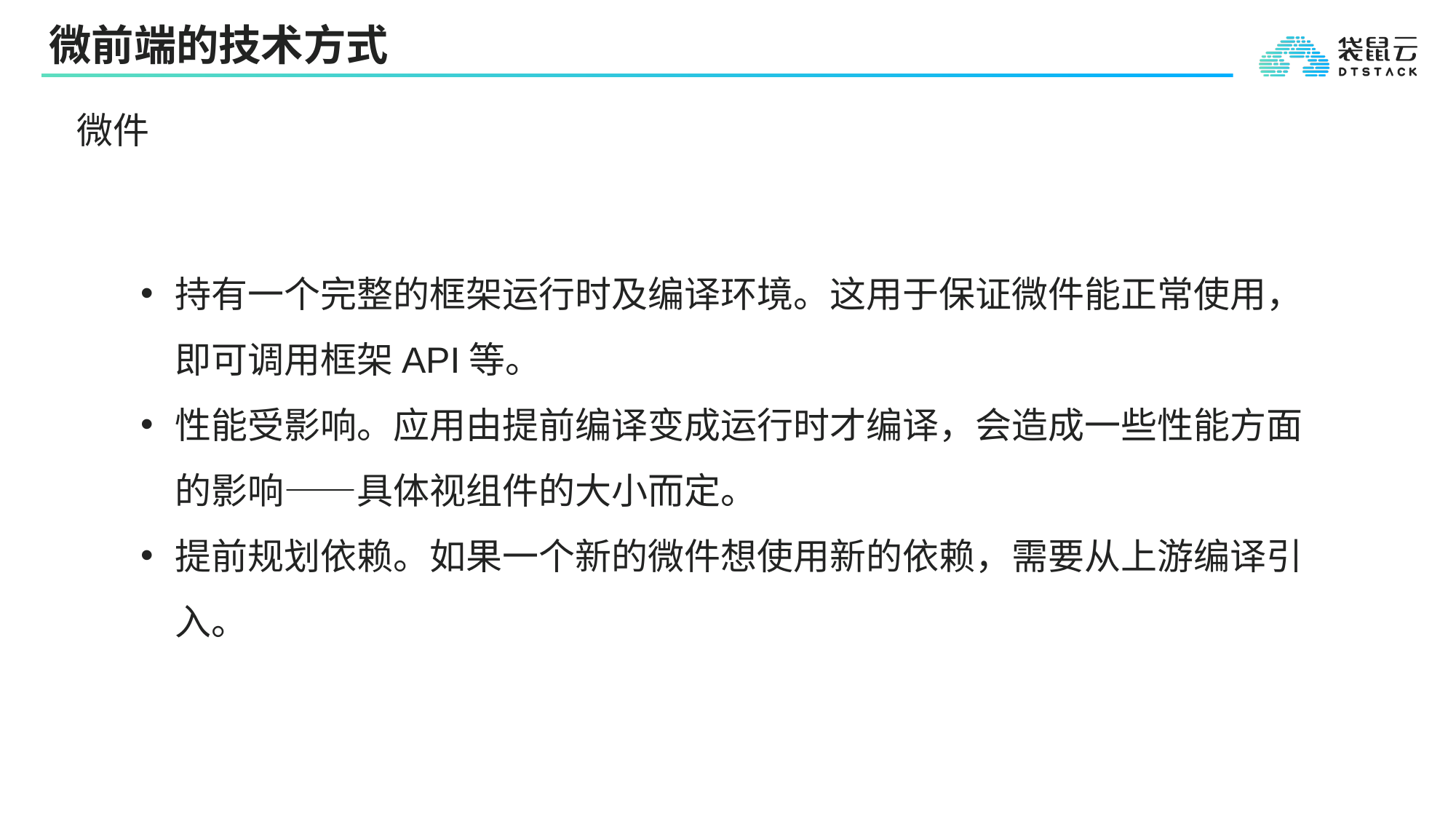

# 微前端的技术方式
微件
持有一个完整的框架运行时及编译环境。这用于保证微件能正常使用，即可调用框架API等。
性能受影响。应用由提前编译变成运行时才编译，会造成一些性能方面的影响——具体视组件的大小而定。
提前规划依赖。如果一个新的微件想使用新的依赖，需要从上游编译引入。